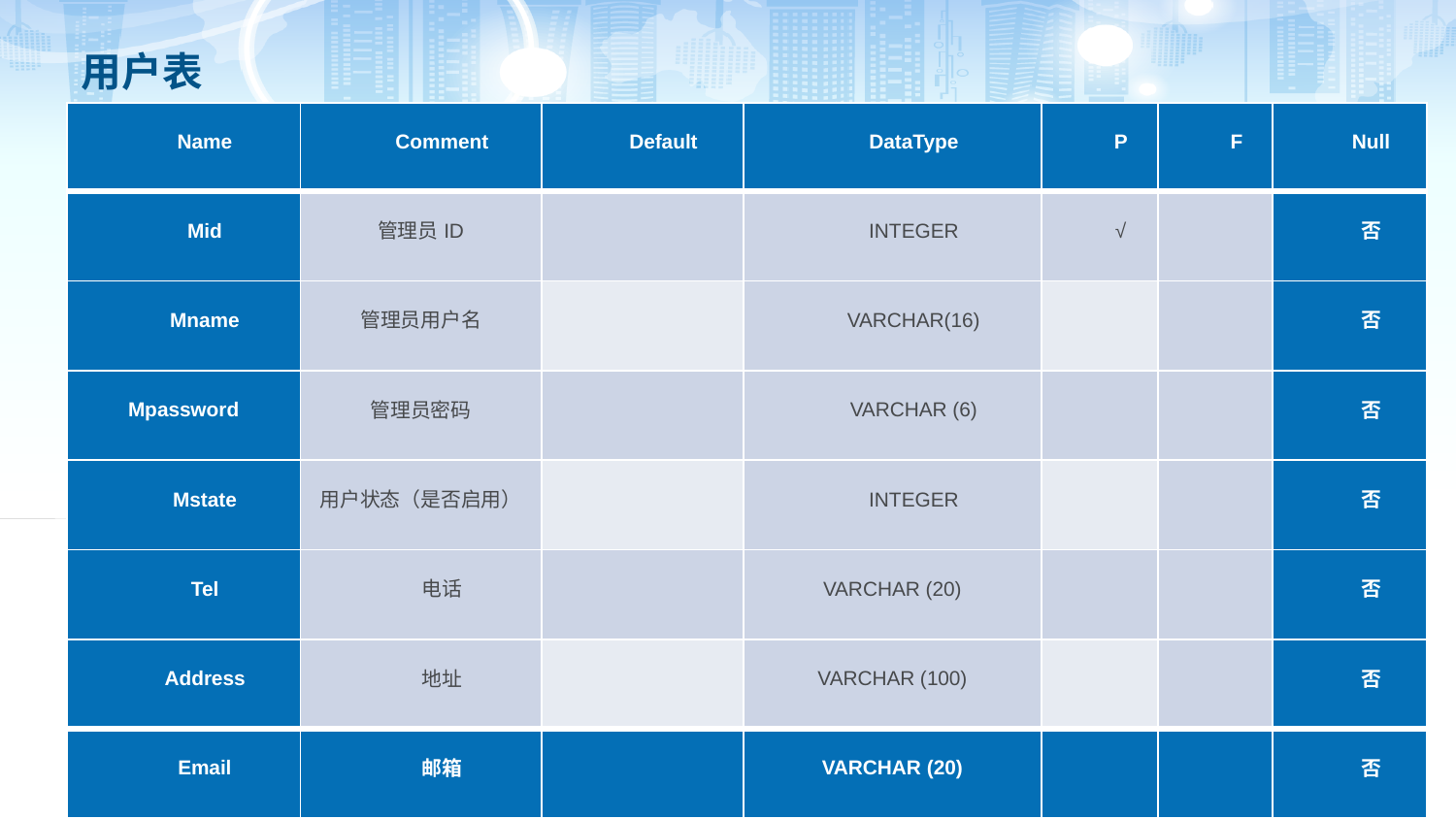

# 用户表
| Name | Comment | Default | DataType | P | F | Null |
| --- | --- | --- | --- | --- | --- | --- |
| Mid | 管理员ID |  | INTEGER | √ |  | 否 |
| Mname | 管理员用户名 |  | VARCHAR(16) |  |  | 否 |
| Mpassword | 管理员密码 |  | VARCHAR (6) |  |  | 否 |
| Mstate | 用户状态（是否启用） |  | INTEGER |  |  | 否 |
| Tel | 电话 |  | VARCHAR (20) |  |  | 否 |
| Address | 地址 |  | VARCHAR (100) |  |  | 否 |
| Email | 邮箱 |  | VARCHAR (20) |  |  | 否 |